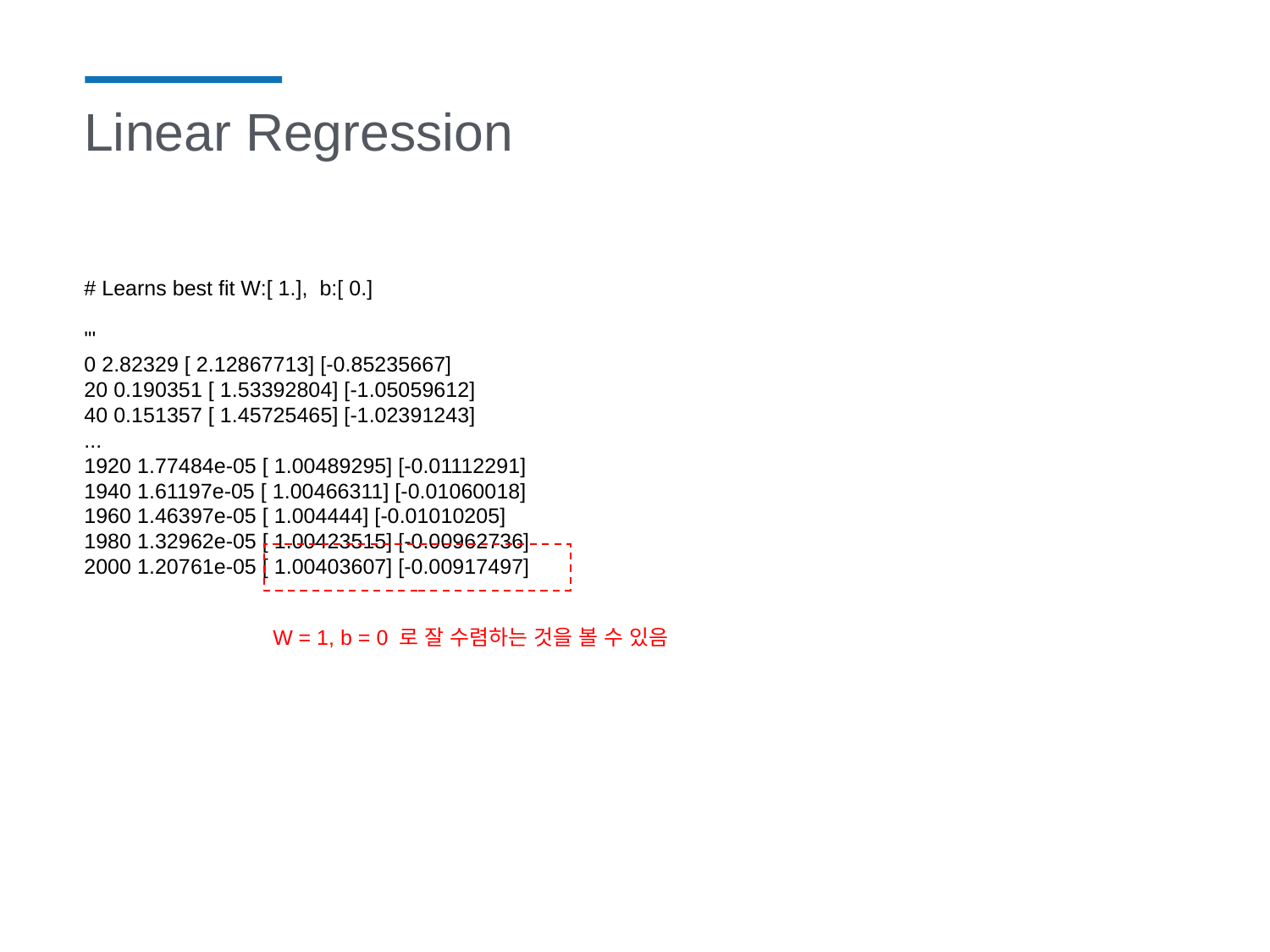

# Linear Regression
# Learns best fit W:[ 1.],  b:[ 0.]

'''
0 2.82329 [ 2.12867713] [-0.85235667]
20 0.190351 [ 1.53392804] [-1.05059612]
40 0.151357 [ 1.45725465] [-1.02391243]
...
1920 1.77484e-05 [ 1.00489295] [-0.01112291]
1940 1.61197e-05 [ 1.00466311] [-0.01060018]
1960 1.46397e-05 [ 1.004444] [-0.01010205]
1980 1.32962e-05 [ 1.00423515] [-0.00962736]
2000 1.20761e-05 [ 1.00403607] [-0.00917497]

W = 1, b = 0 로 잘 수렴하는 것을 볼 수 있음